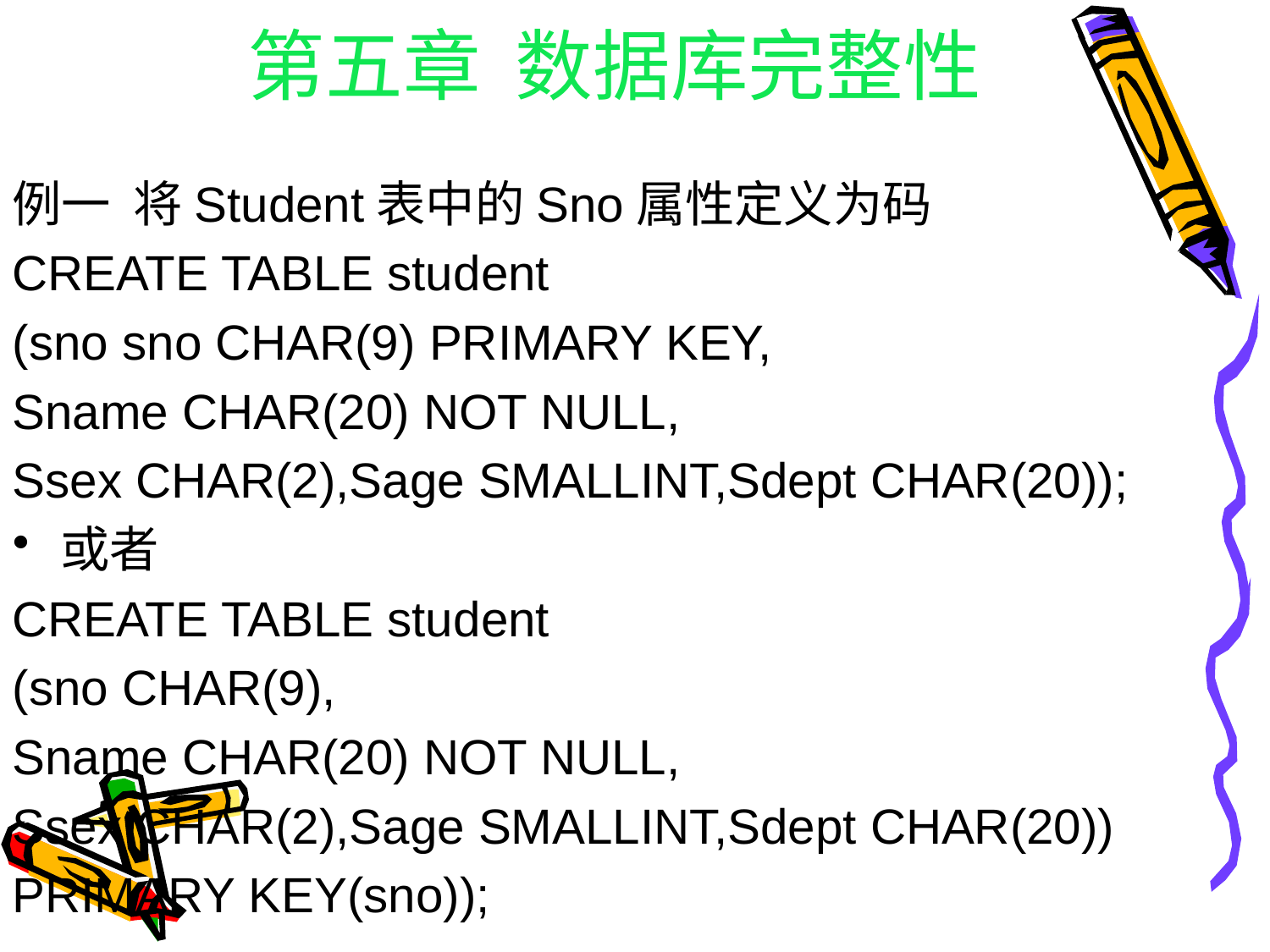

# 第五章  数据库完整性
例一  将Student表中的Sno属性定义为码
CREATE TABLE student
(sno sno CHAR(9) PRIMARY KEY,
Sname CHAR(20) NOT NULL,
Ssex CHAR(2),Sage SMALLINT,Sdept CHAR(20));
或者
CREATE TABLE student
(sno CHAR(9),
Sname CHAR(20) NOT NULL,
Ssex CHAR(2),Sage SMALLINT,Sdept CHAR(20))
PRIMARY KEY(sno));